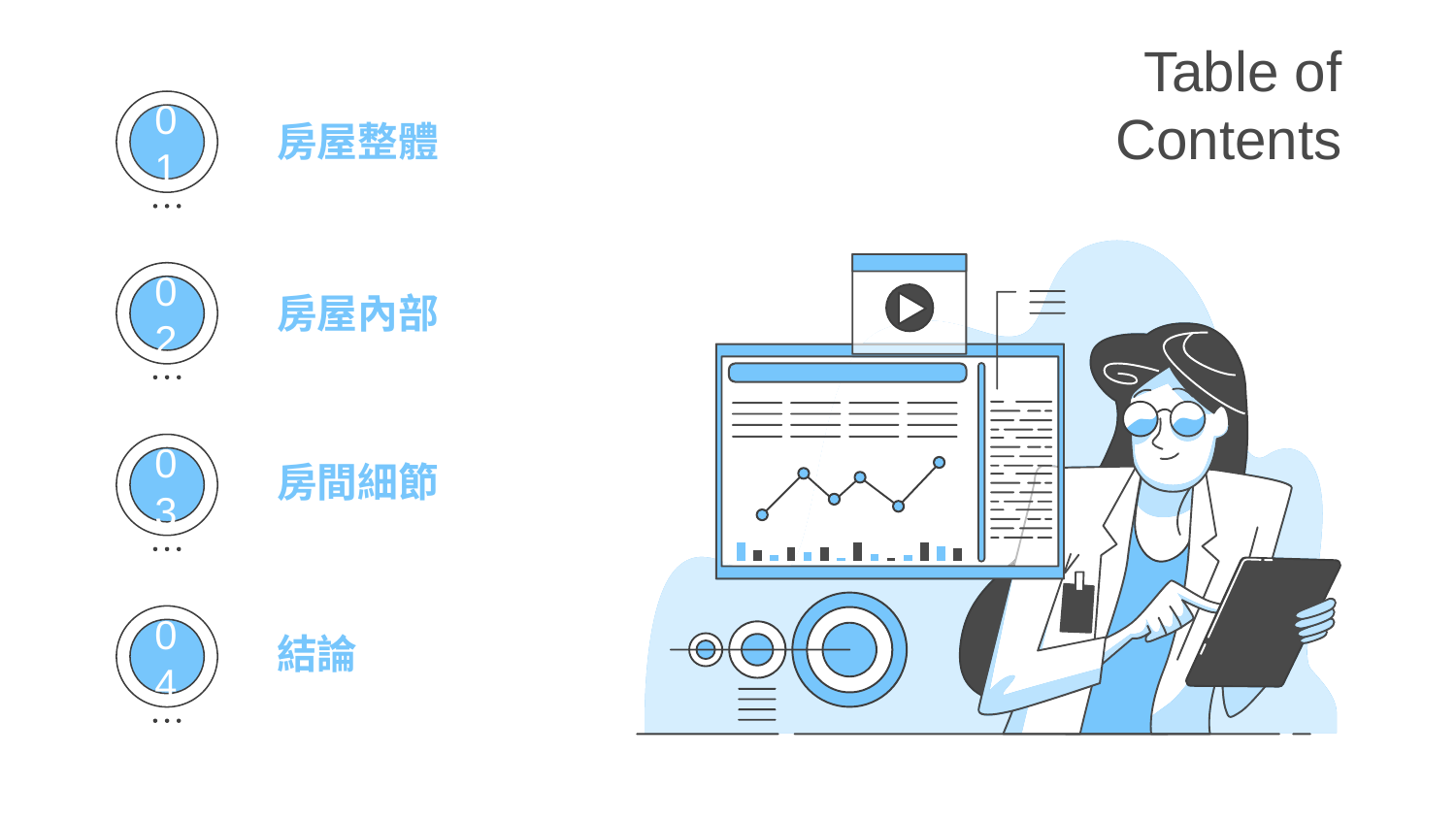

# Table of Contents

房屋整體
01

房屋內部
02

房間細節
03

結論
04